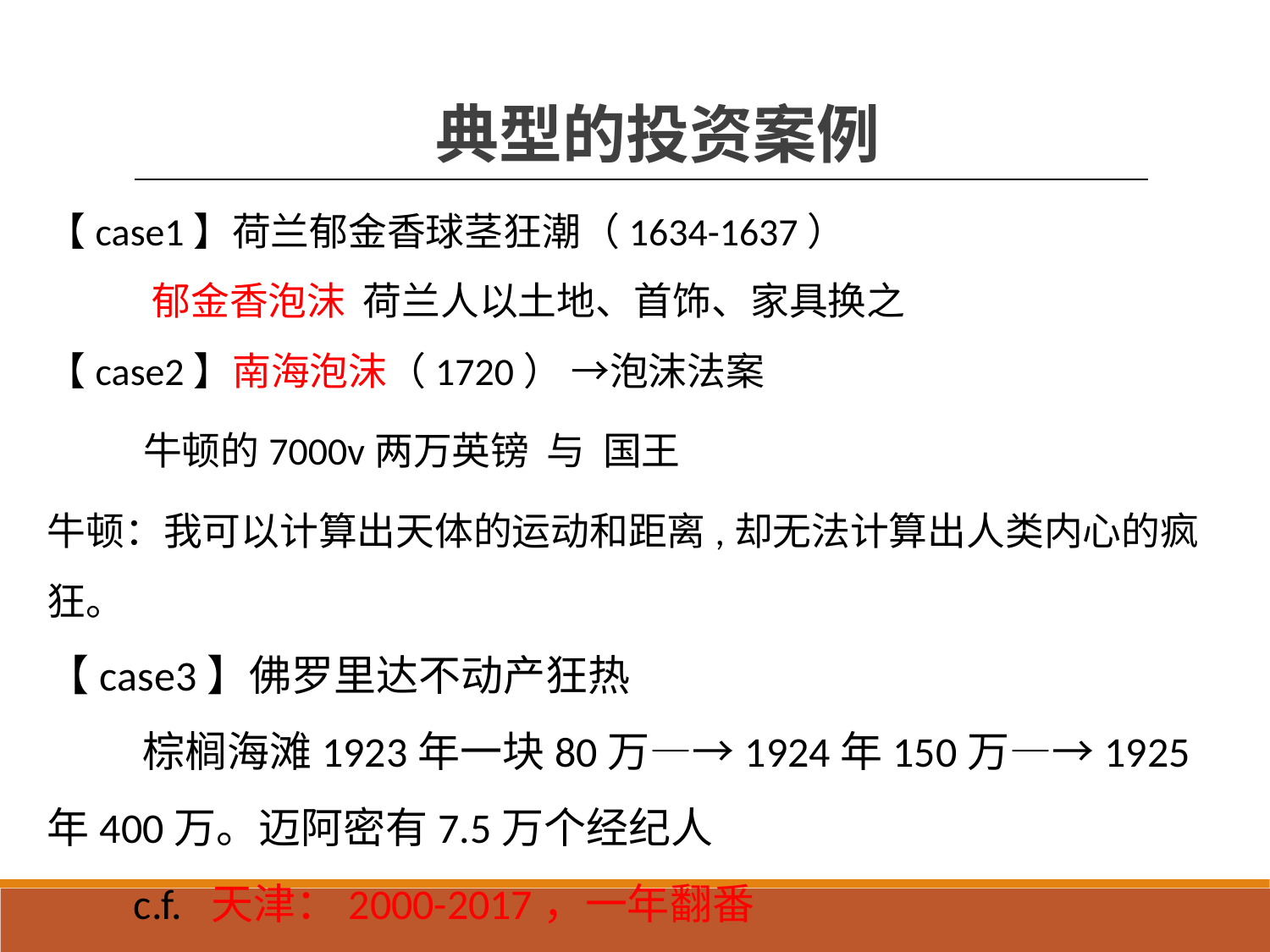

典型的投资案例
【case1】荷兰郁金香球茎狂潮（1634-1637）
           郁金香泡沫  荷兰人以土地、首饰、家具换之
【case2】南海泡沫（1720） →泡沫法案
          牛顿的7000v两万英镑  与  国王
牛顿：我可以计算出天体的运动和距离,却无法计算出人类内心的疯狂。
【case3】佛罗里达不动产狂热
          棕榈海滩1923年一块80万—→1924年150万—→1925年400万。迈阿密有7.5万个经纪人
        c.f.  天津：2000-2017，一年翻番